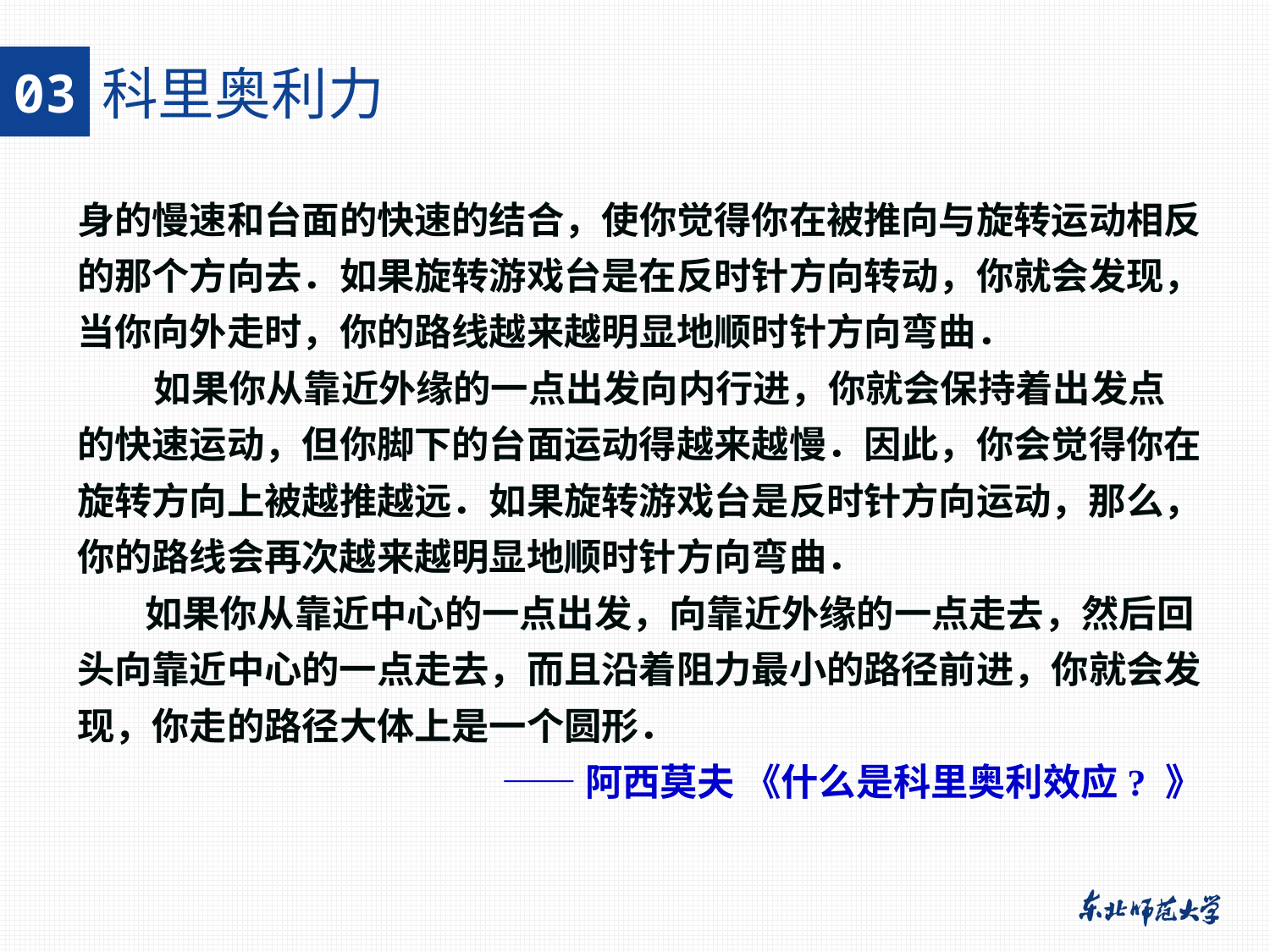

03
科里奥利力
身的慢速和台面的快速的结合，使你觉得你在被推向与旋转运动相反的那个方向去．如果旋转游戏台是在反时针方向转动，你就会发现，当你向外走时，你的路线越来越明显地顺时针方向弯曲．
        如果你从靠近外缘的一点出发向内行进，你就会保持着出发点的快速运动，但你脚下的台面运动得越来越慢．因此，你会觉得你在旋转方向上被越推越远．如果旋转游戏台是反时针方向运动，那么，你的路线会再次越来越明显地顺时针方向弯曲．
        如果你从靠近中心的一点出发，向靠近外缘的一点走去，然后回头向靠近中心的一点走去，而且沿着阻力最小的路径前进，你就会发现，你走的路径大体上是一个圆形．
                                      ——阿西莫夫 《什么是科里奥利效应? 》